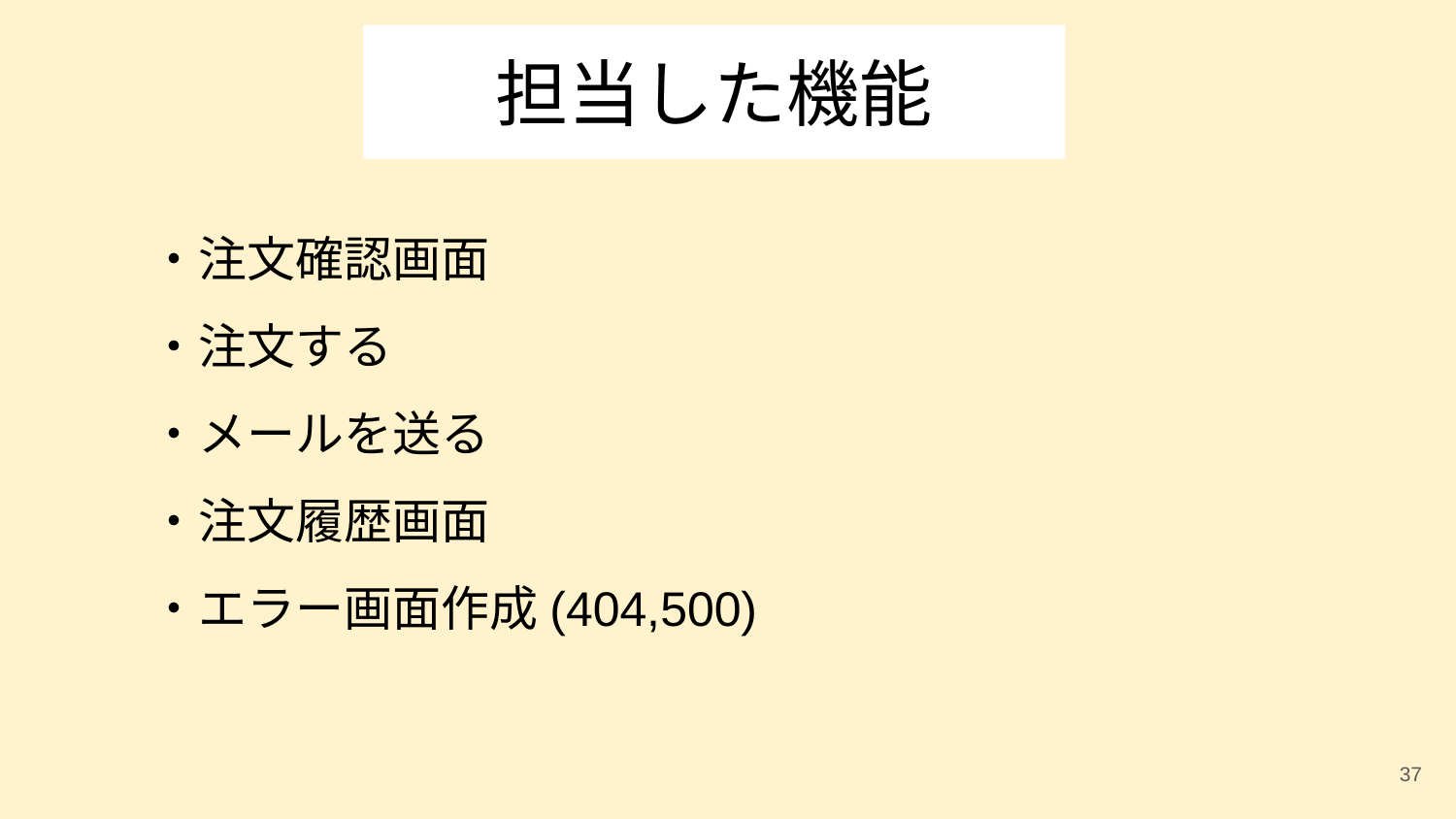

# 担当した機能
・注文確認画面
・注文する
・メールを送る
・注文履歴画面
・エラー画面作成(404,500)

37